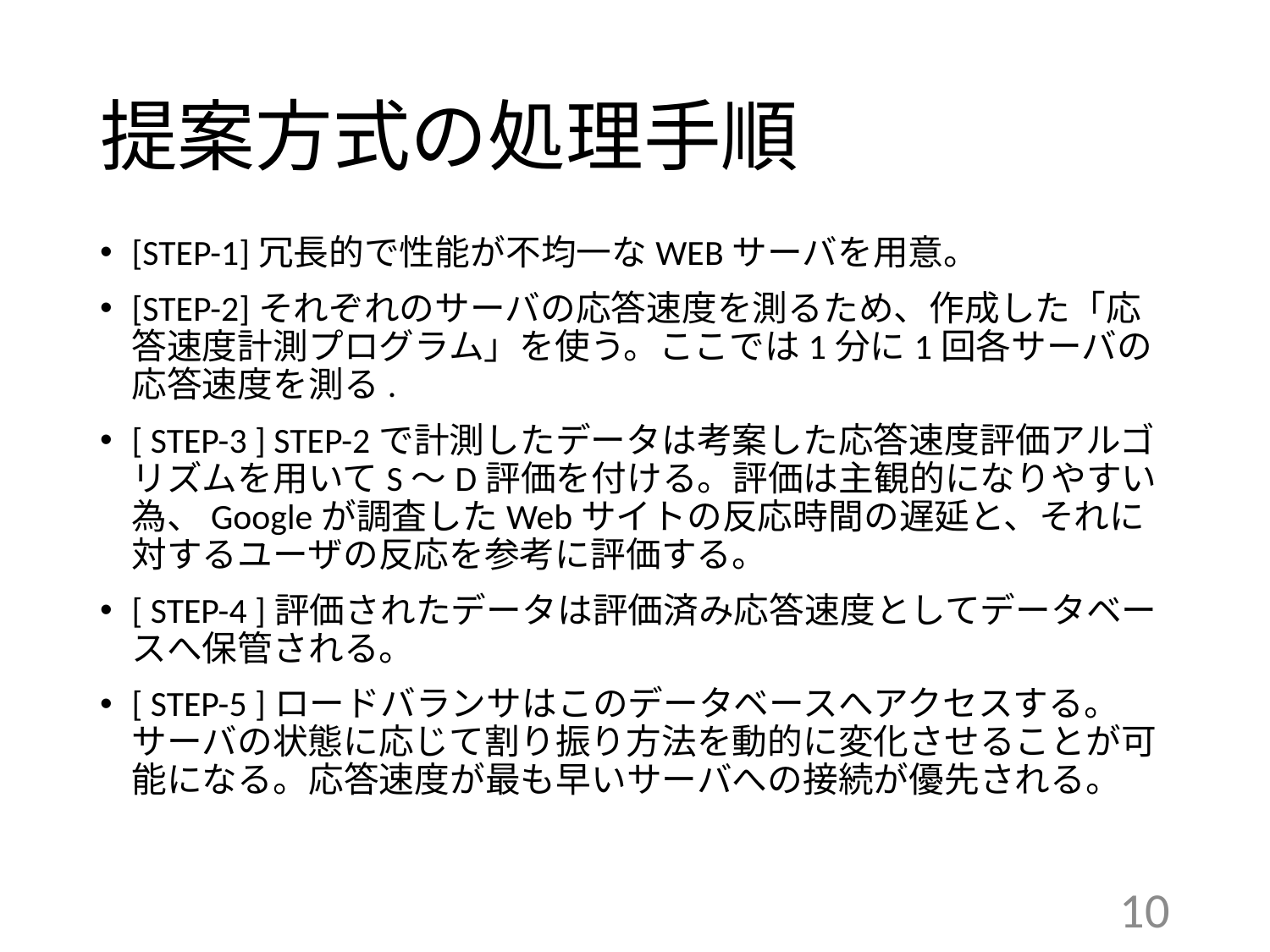

# 提案方式の処理手順
[STEP-1]冗長的で性能が不均一なWEBサーバを用意。
[STEP-2]それぞれのサーバの応答速度を測るため、作成した「応答速度計測プログラム」を使う。ここでは1分に1回各サーバの応答速度を測る.
[ STEP-3 ] STEP-2で計測したデータは考案した応答速度評価アルゴリズムを用いてS～D評価を付ける。評価は主観的になりやすい為、Googleが調査したWebサイトの反応時間の遅延と、それに対するユーザの反応を参考に評価する。
[ STEP-4 ]評価されたデータは評価済み応答速度としてデータベースへ保管される。
[ STEP-5 ]ロードバランサはこのデータベースへアクセスする。サーバの状態に応じて割り振り方法を動的に変化させることが可能になる。応答速度が最も早いサーバへの接続が優先される。
10